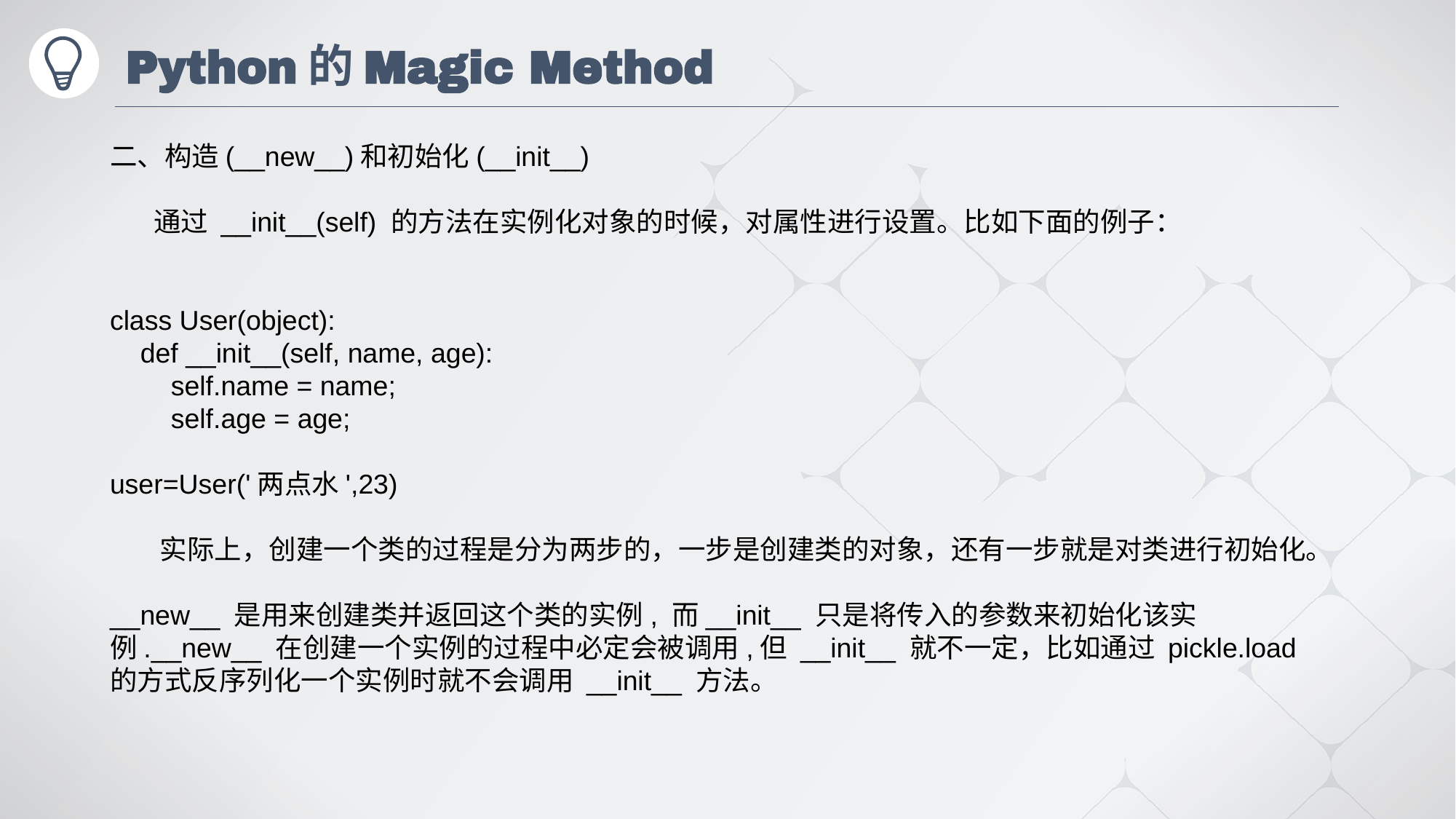

# Python的Magic Method
二、构造(__new__)和初始化(__init__)

      通过 __init__(self) 的方法在实例化对象的时候，对属性进行设置。比如下面的例子：

class User(object):
    def __init__(self, name, age):
        self.name = name;
        self.age = age;

user=User('两点水',23)

       实际上，创建一个类的过程是分为两步的，一步是创建类的对象，还有一步就是对类进行初始化。

__new__ 是用来创建类并返回这个类的实例, 而__init__ 只是将传入的参数来初始化该实例.__new__ 在创建一个实例的过程中必定会被调用,但 __init__ 就不一定，比如通过 pickle.load 的方式反序列化一个实例时就不会调用 __init__ 方法。